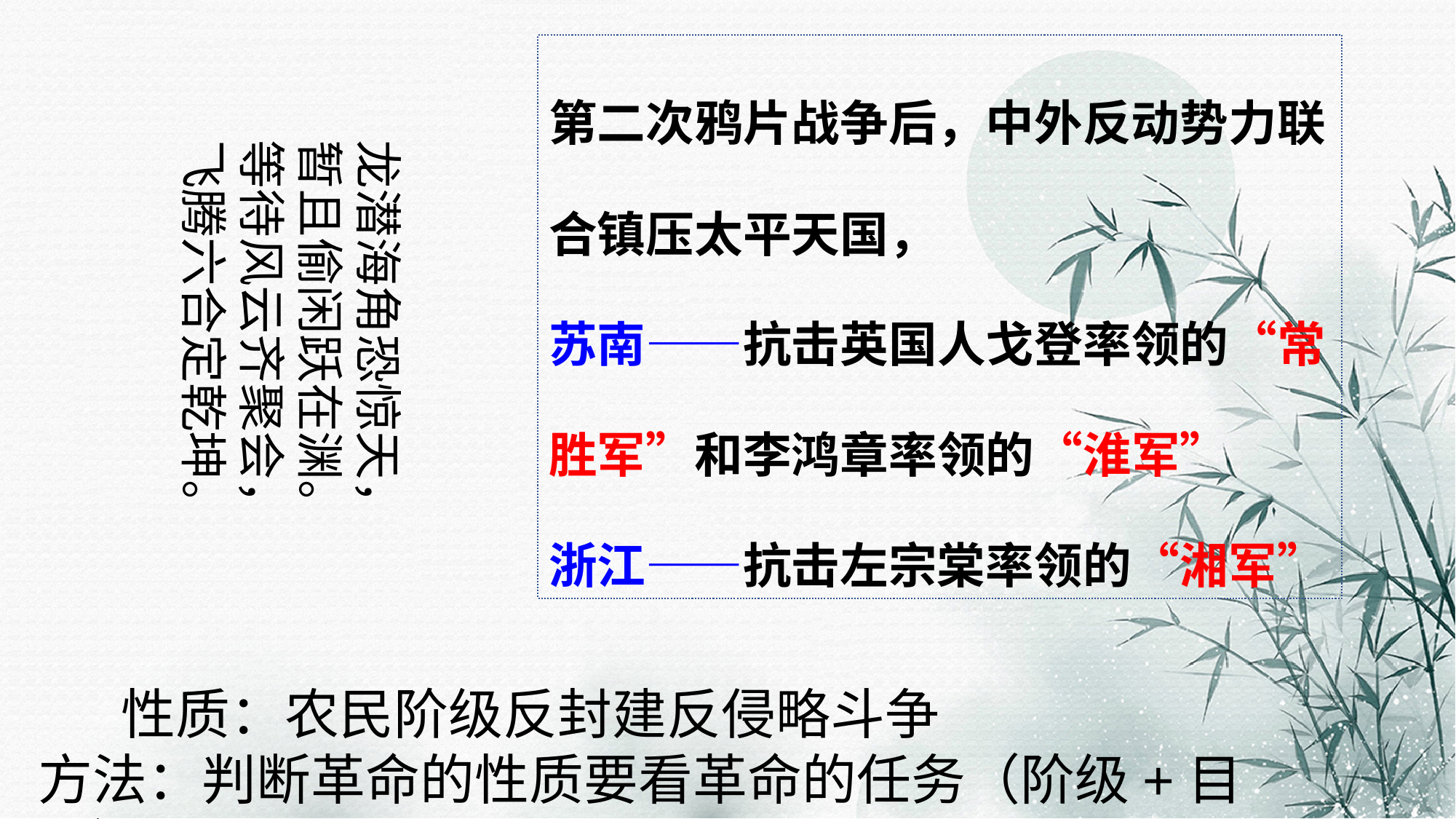

第二次鸦片战争后，中外反动势力联合镇压太平天国，
苏南——抗击英国人戈登率领的“常胜军”和李鸿章率领的“淮军”
浙江——抗击左宗棠率领的“湘军”
龙潜海角恐惊天，
暂且偷闲跃在渊。
等待风云齐聚会，
飞腾六合定乾坤。
        性质：农民阶级反封建反侵略斗争
方法：判断革命的性质要看革命的任务（阶级+目标）